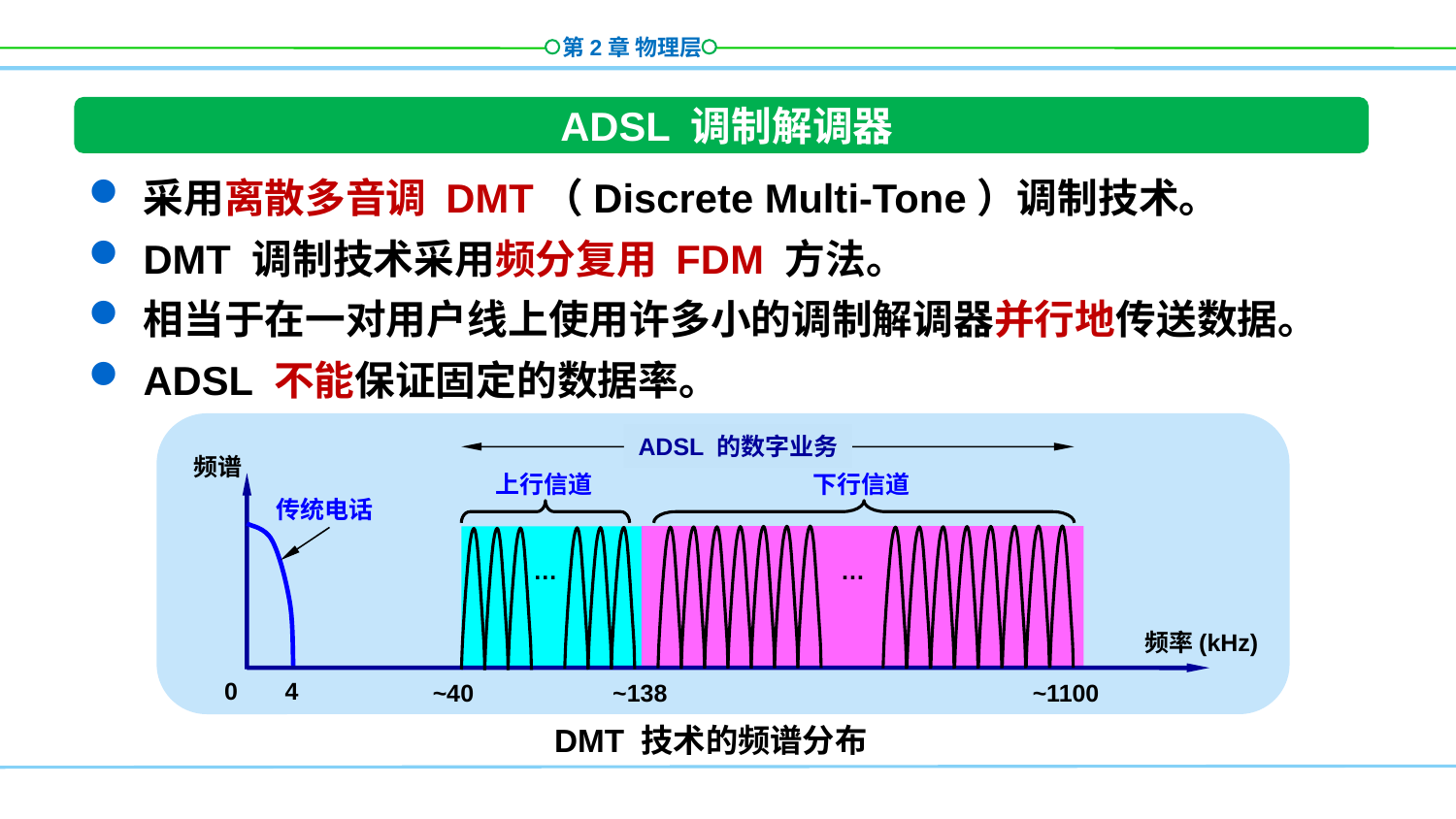

ADSL 调制解调器
采用离散多音调 DMT（Discrete Multi-Tone）调制技术。
DMT 调制技术采用频分复用 FDM 方法。
相当于在一对用户线上使用许多小的调制解调器并行地传送数据。
ADSL 不能保证固定的数据率。

ADSL 的数字业务
频谱

上行信道
下行信道

传统电话

…
…

频率(kHz)

0
4
~40
~138
~1100
DMT 技术的频谱分布